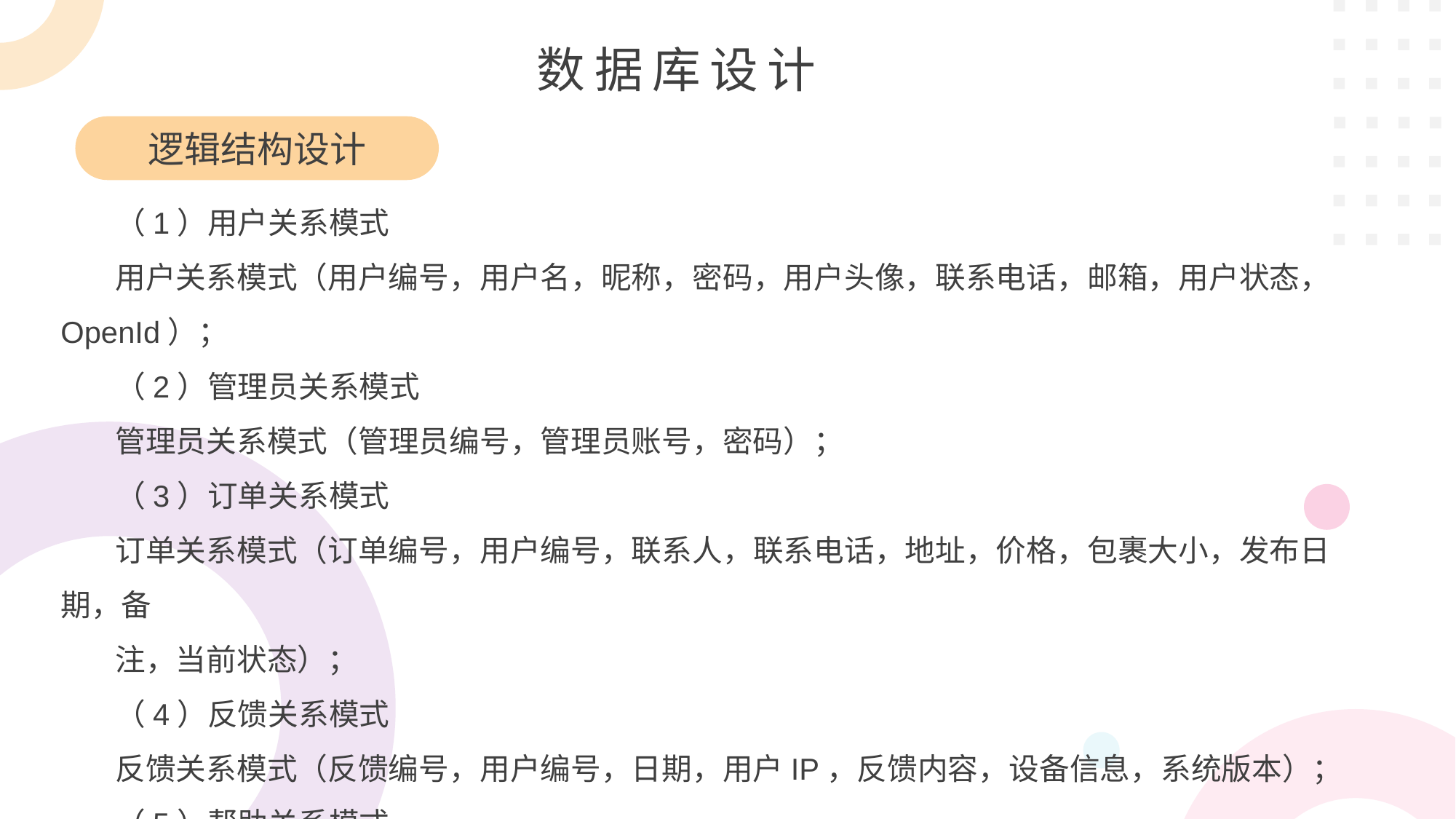

数据库设计
逻辑结构设计
（1）用户关系模式
用户关系模式（用户编号，用户名，昵称，密码，用户头像，联系电话，邮箱，用户状态，OpenId）；
（2）管理员关系模式
管理员关系模式（管理员编号，管理员账号，密码）；
（3）订单关系模式
订单关系模式（订单编号，用户编号，联系人，联系电话，地址，价格，包裹大小，发布日期，备
注，当前状态）；
（4）反馈关系模式
反馈关系模式（反馈编号，用户编号，日期，用户IP，反馈内容，设备信息，系统版本）；
（5）帮助关系模式
帮助关系模式（问题编号，问题内容，解决方法）；